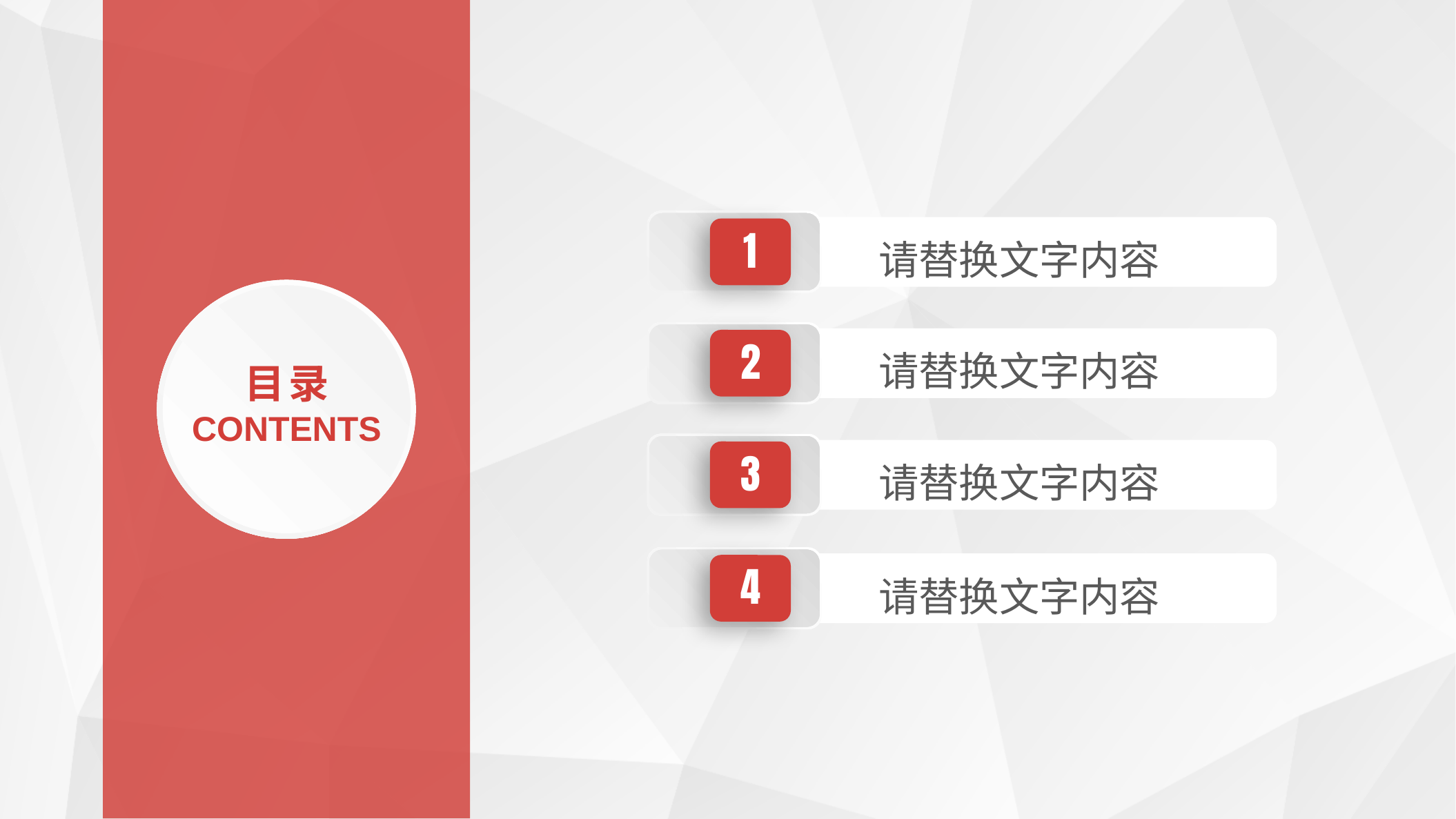

1
请替换文字内容

目录
contents

2
请替换文字内容

3
请替换文字内容

4
请替换文字内容